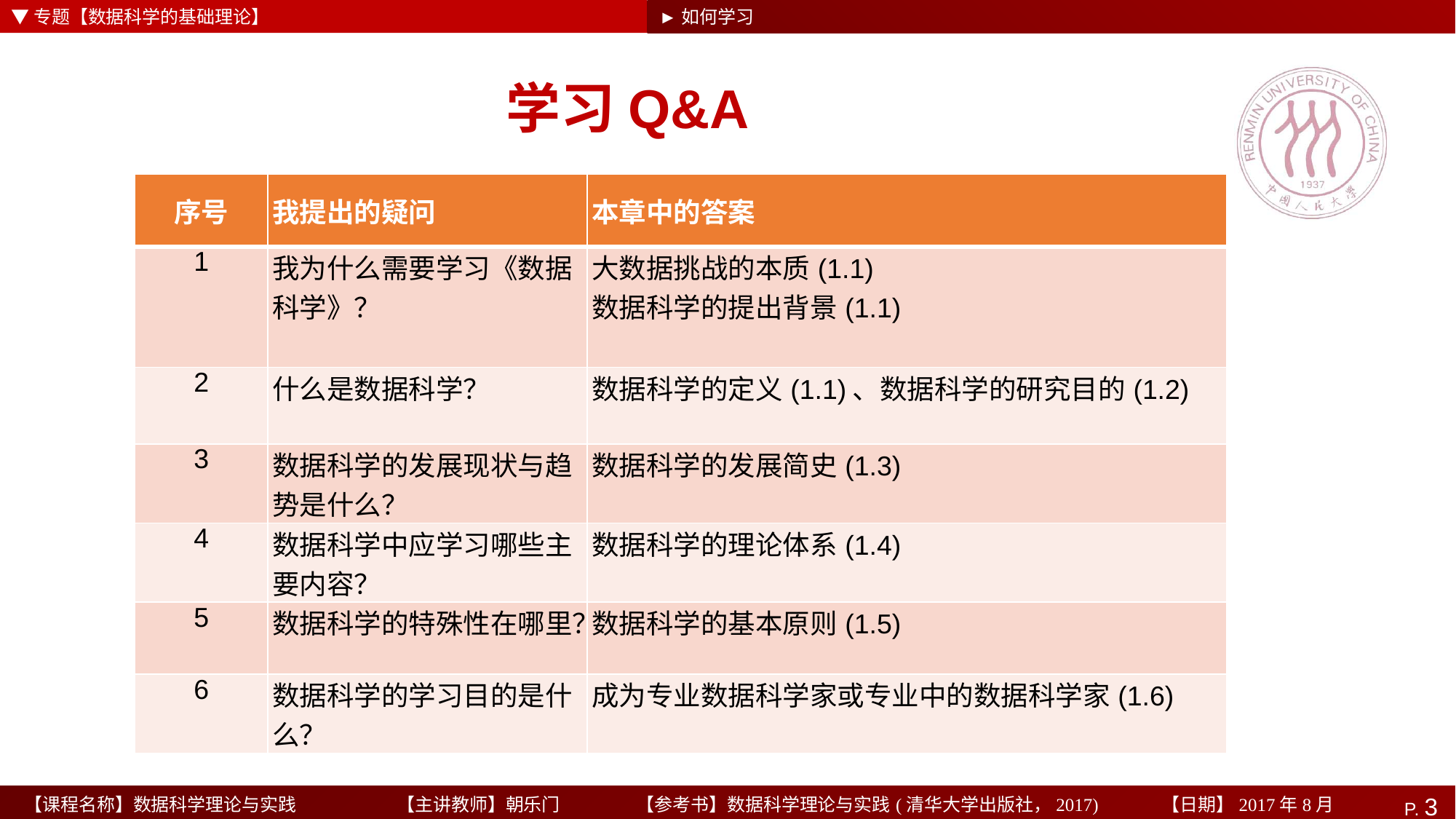

▼专题【数据科学的基础理论】
►如何学习
# 学习Q&A
| 序号 | 我提出的疑问 | 本章中的答案 |
| --- | --- | --- |
| 1 | 我为什么需要学习《数据科学》？ | 大数据挑战的本质(1.1) 数据科学的提出背景(1.1) |
| 2 | 什么是数据科学？ | 数据科学的定义(1.1)、数据科学的研究目的(1.2) |
| 3 | 数据科学的发展现状与趋势是什么？ | 数据科学的发展简史(1.3) |
| 4 | 数据科学中应学习哪些主要内容？ | 数据科学的理论体系(1.4) |
| 5 | 数据科学的特殊性在哪里？ | 数据科学的基本原则(1.5) |
| 6 | 数据科学的学习目的是什么？ | 成为专业数据科学家或专业中的数据科学家(1.6) |